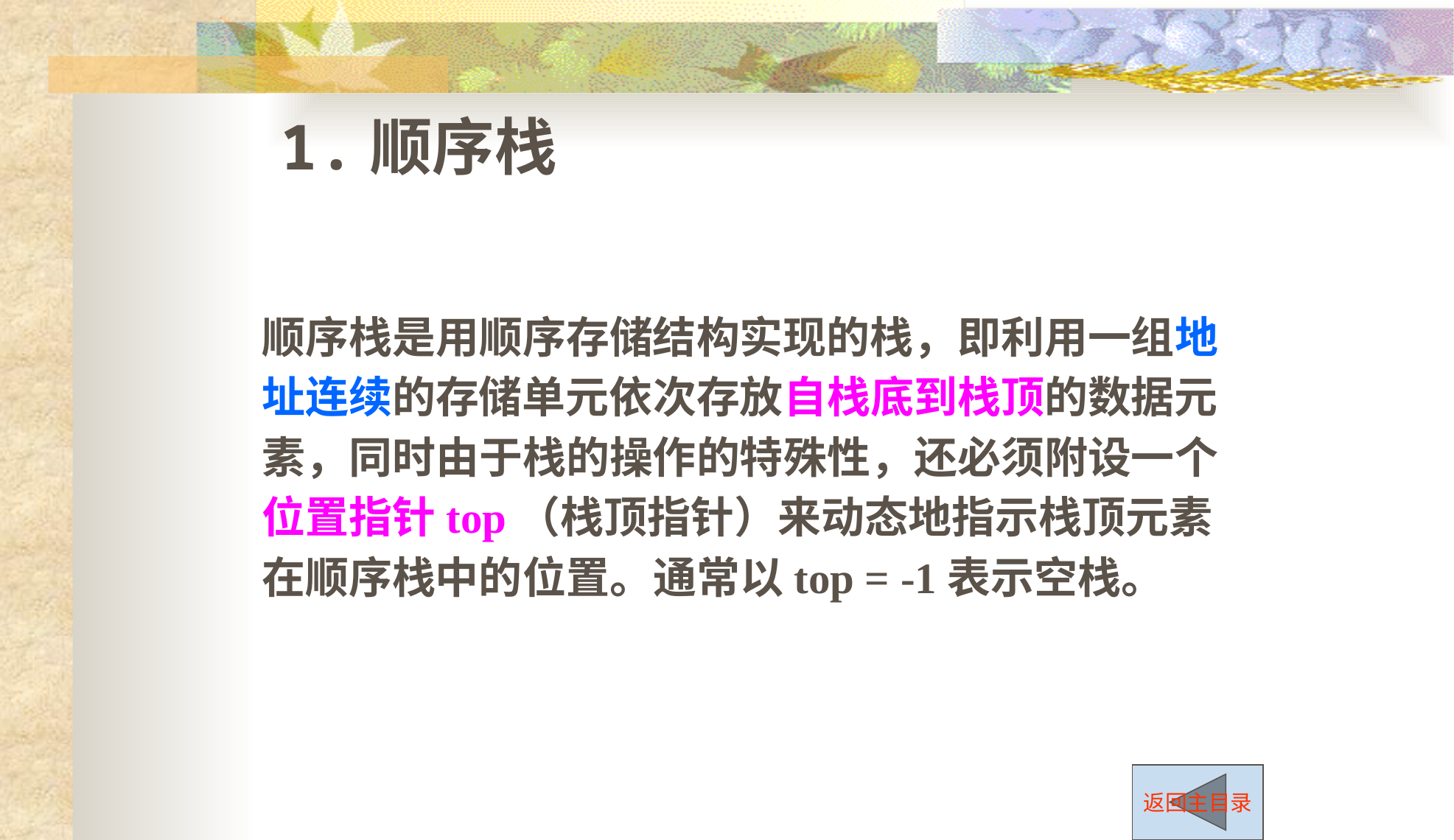

1.顺序栈
顺序栈是用顺序存储结构实现的栈，即利用一组地址连续的存储单元依次存放自栈底到栈顶的数据元素，同时由于栈的操作的特殊性，还必须附设一个位置指针top（栈顶指针）来动态地指示栈顶元素在顺序栈中的位置。通常以top = -1表示空栈。
返回主目录